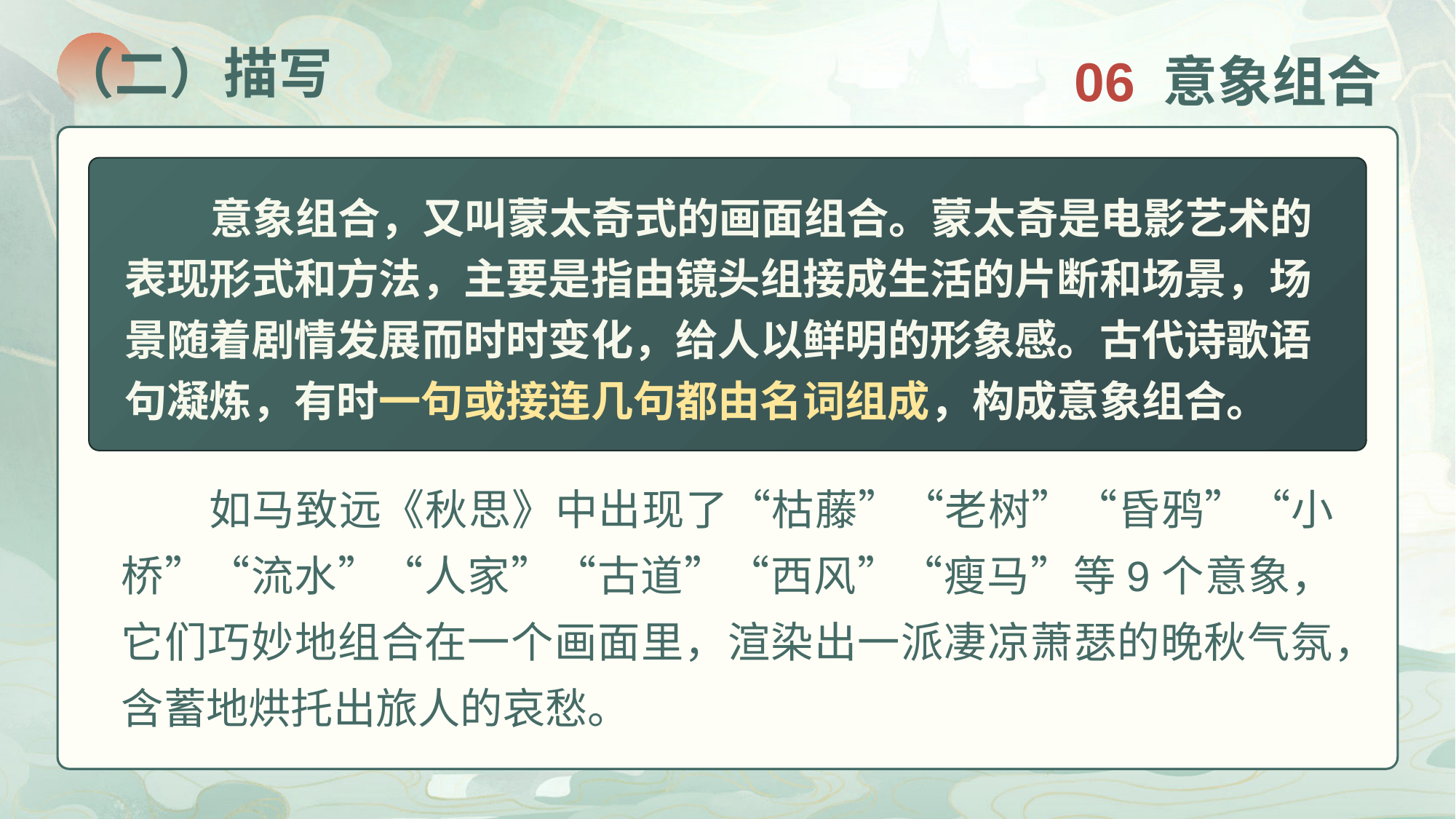

06 意象组合

（二）描写

意象组合，又叫蒙太奇式的画面组合。蒙太奇是电影艺术的表现形式和方法，主要是指由镜头组接成生活的片断和场景，场景随着剧情发展而时时变化，给人以鲜明的形象感。古代诗歌语句凝炼，有时一句或接连几句都由名词组成，构成意象组合。
如马致远《秋思》中出现了“枯藤”“老树”“昏鸦”“小桥”“流水”“人家”“古道”“西风”“瘦马”等9个意象，它们巧妙地组合在一个画面里，渲染出一派凄凉萧瑟的晚秋气氛，含蓄地烘托出旅人的哀愁。